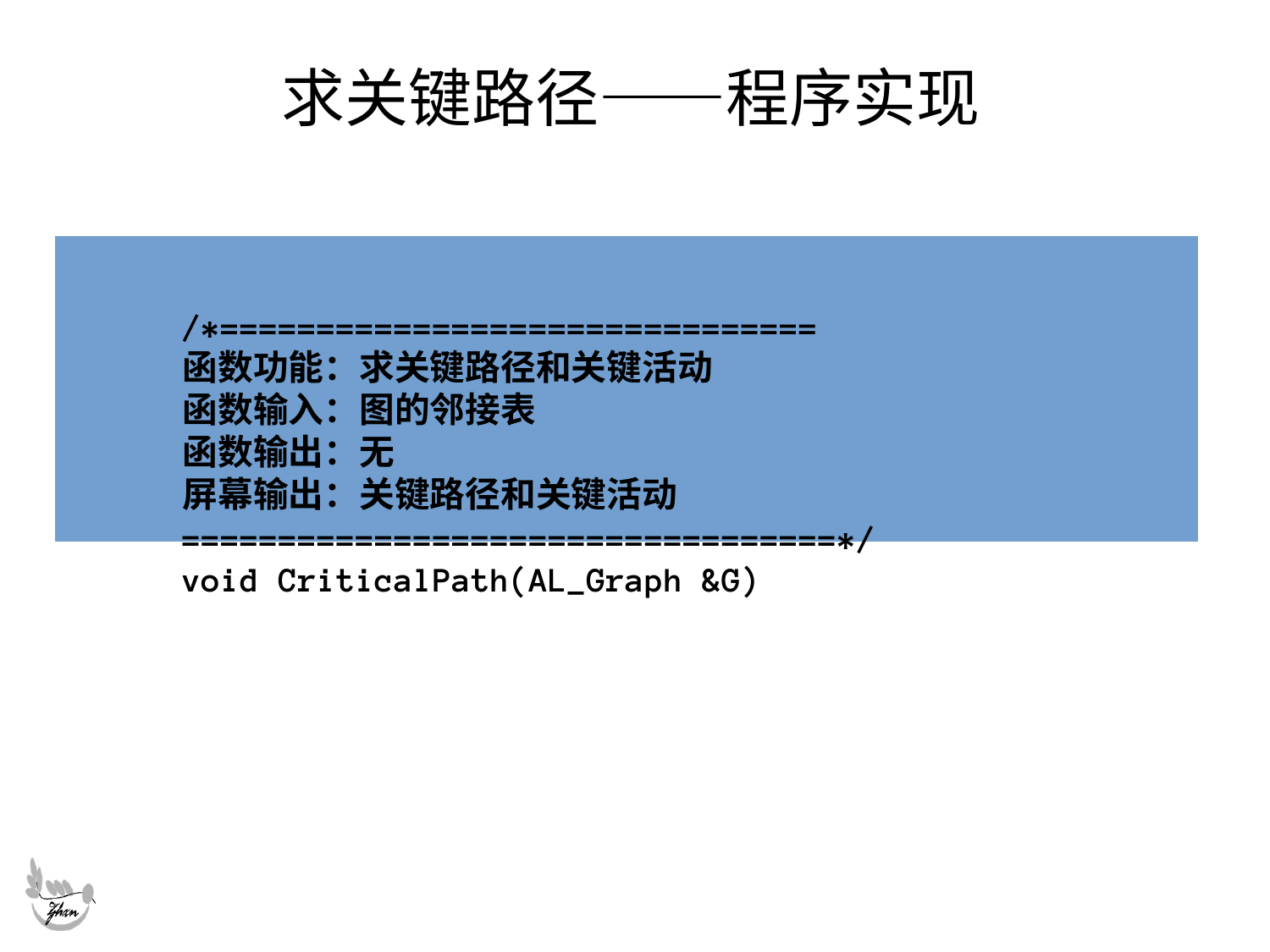

# 求关键路径——程序实现

/*===============================
函数功能：求关键路径和关键活动
函数输入：图的邻接表
函数输出：无
屏幕输出：关键路径和关键活动
==================================*/
void CriticalPath(AL_Graph &G)
173